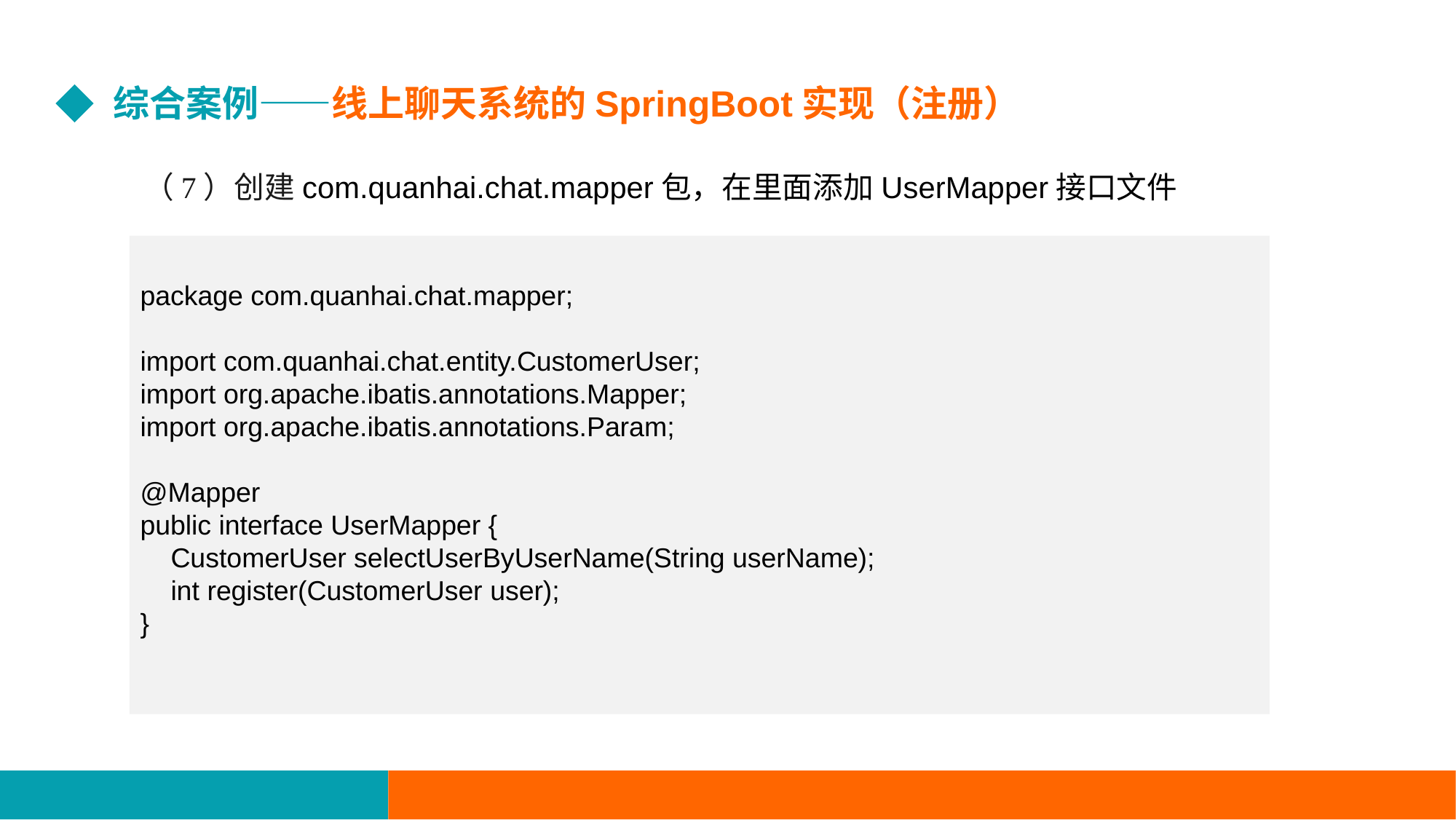

综合案例——线上聊天系统的SpringBoot实现（注册）
（7）创建com.quanhai.chat.mapper包，在里面添加UserMapper接口文件
package com.quanhai.chat.mapper;

import com.quanhai.chat.entity.CustomerUser;
import org.apache.ibatis.annotations.Mapper;
import org.apache.ibatis.annotations.Param;

@Mapper
public interface UserMapper {
    CustomerUser selectUserByUserName(String userName);
    int register(CustomerUser user);
}